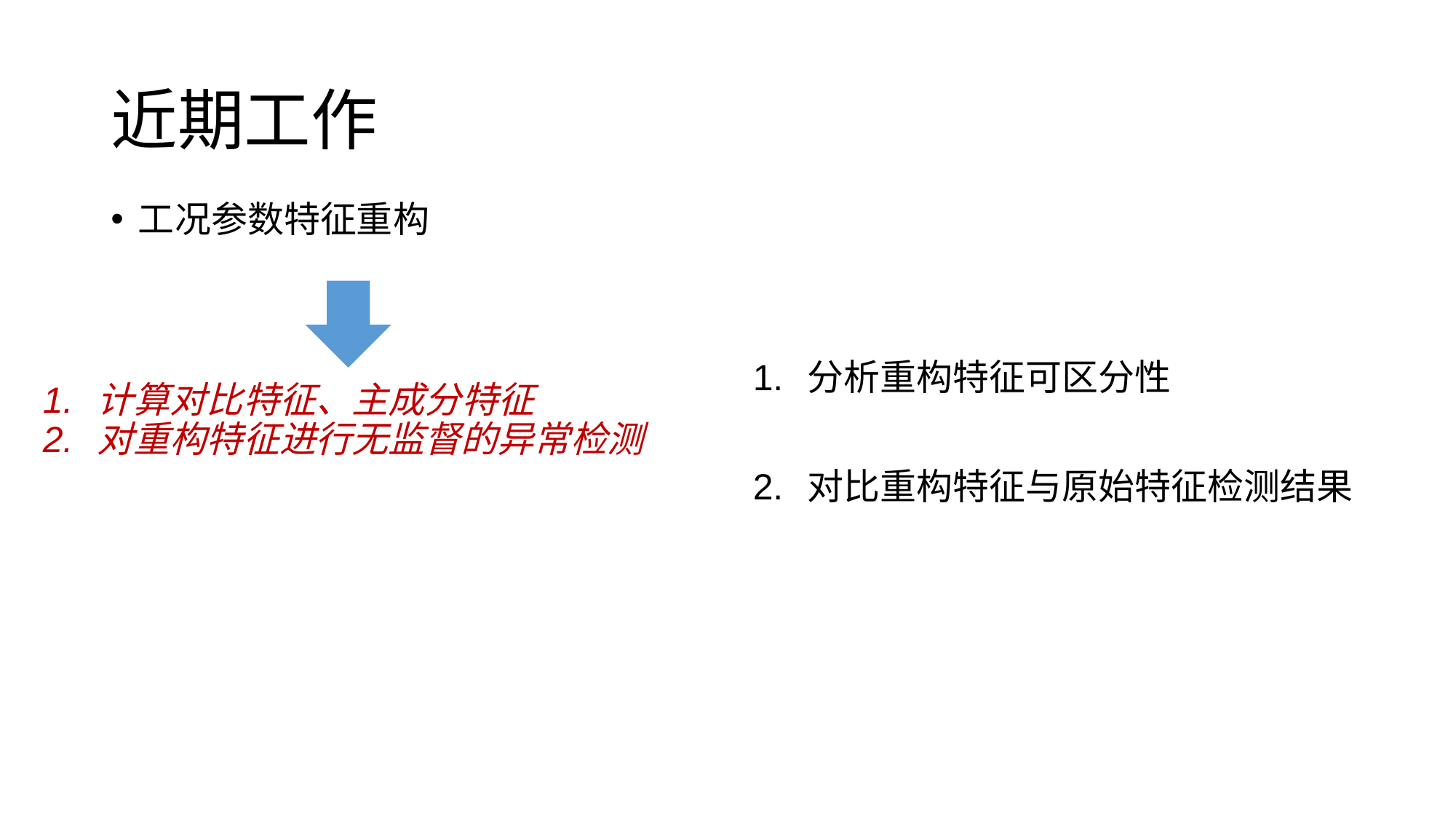

# 近期工作
工况参数特征重构

分析重构特征可区分性

对比重构特征与原始特征检测结果
计算对比特征、主成分特征
对重构特征进行无监督的异常检测